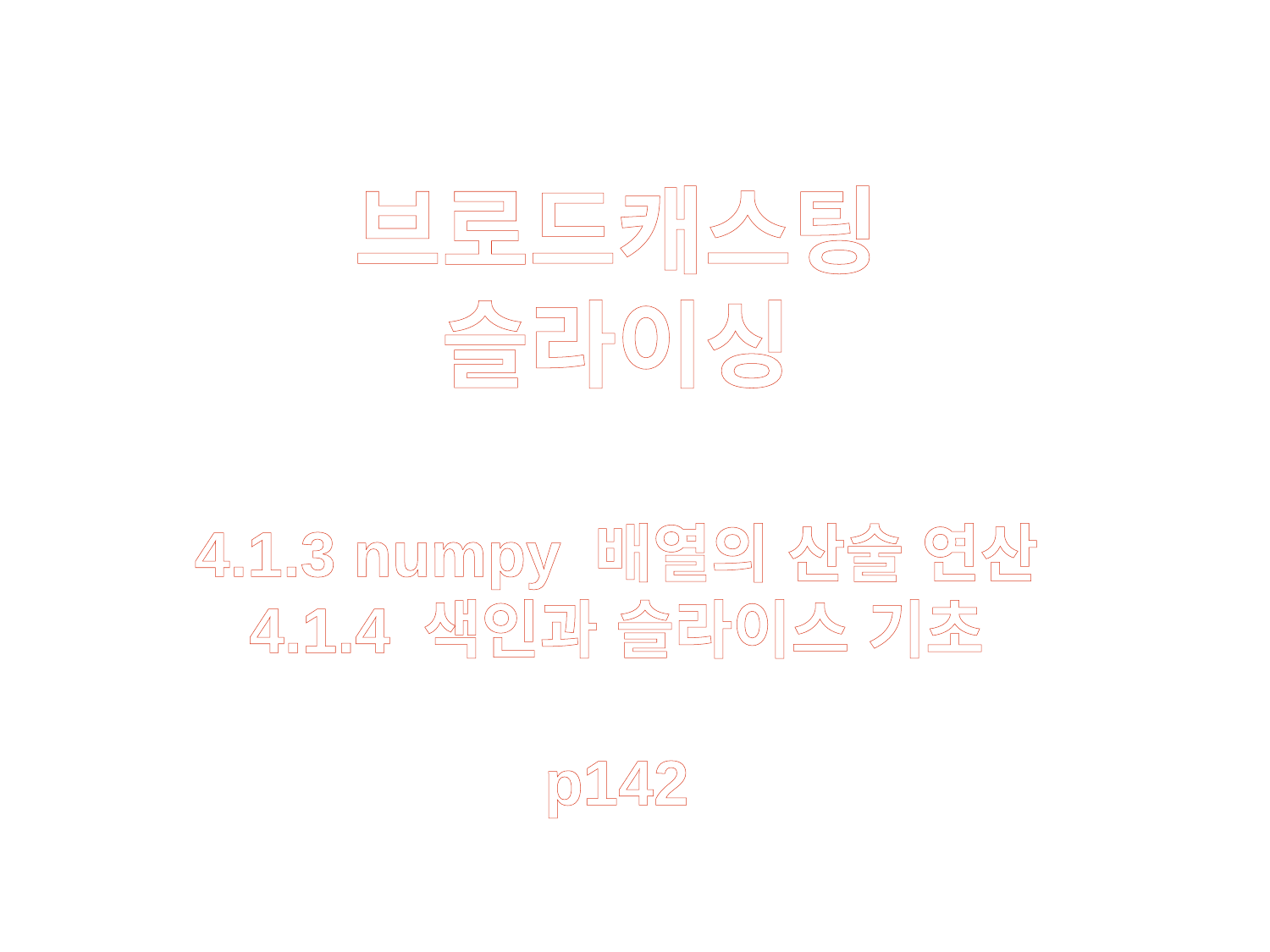

브로드캐스팅
슬라이싱

4.1.3 numpy 배열의 산술 연산
4.1.4 색인과 슬라이스 기초

p142